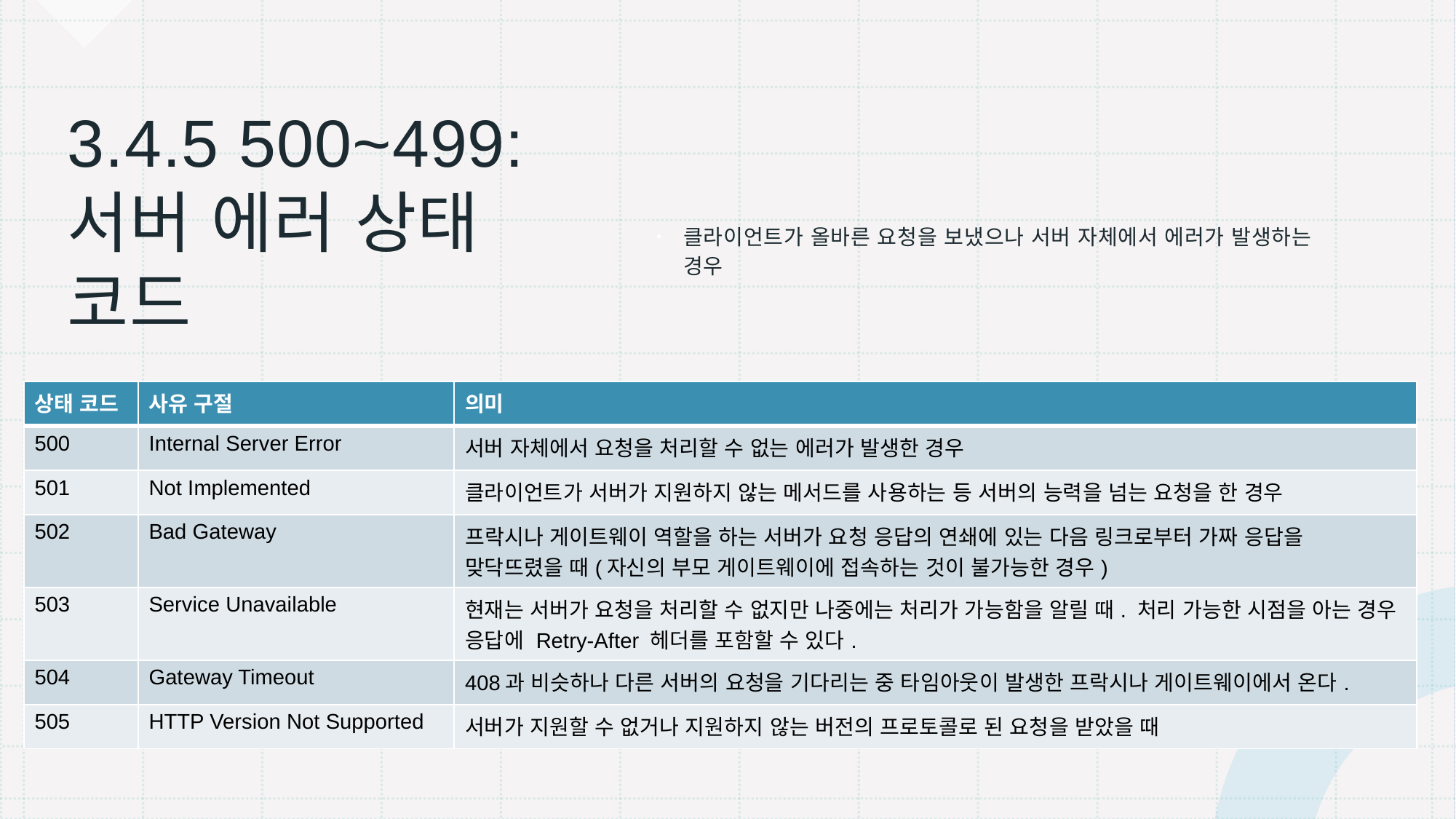

# 3.4.5 500~499: 서버 에러 상태 코드
클라이언트가 올바른 요청을 보냈으나 서버 자체에서 에러가 발생하는 경우

| 상태 코드 | 사유 구절 | 의미 |
| --- | --- | --- |
| 500 | Internal Server Error | 서버 자체에서 요청을 처리할 수 없는 에러가 발생한 경우 |
| 501 | Not Implemented | 클라이언트가 서버가 지원하지 않는 메서드를 사용하는 등 서버의 능력을 넘는 요청을 한 경우 |
| 502 | Bad Gateway | 프락시나 게이트웨이 역할을 하는 서버가 요청 응답의 연쇄에 있는 다음 링크로부터 가짜 응답을 맞닥뜨렸을 때(자신의 부모 게이트웨이에 접속하는 것이 불가능한 경우) |
| 503 | Service Unavailable | 현재는 서버가 요청을 처리할 수 없지만 나중에는 처리가 가능함을 알릴 때. 처리 가능한 시점을 아는 경우 응답에 Retry-After 헤더를 포함할 수 있다. |
| 504 | Gateway Timeout | 408과 비슷하나 다른 서버의 요청을 기다리는 중 타임아웃이 발생한 프락시나 게이트웨이에서 온다. |
| 505 | HTTP Version Not Supported | 서버가 지원할 수 없거나 지원하지 않는 버전의 프로토콜로 된 요청을 받았을 때 |